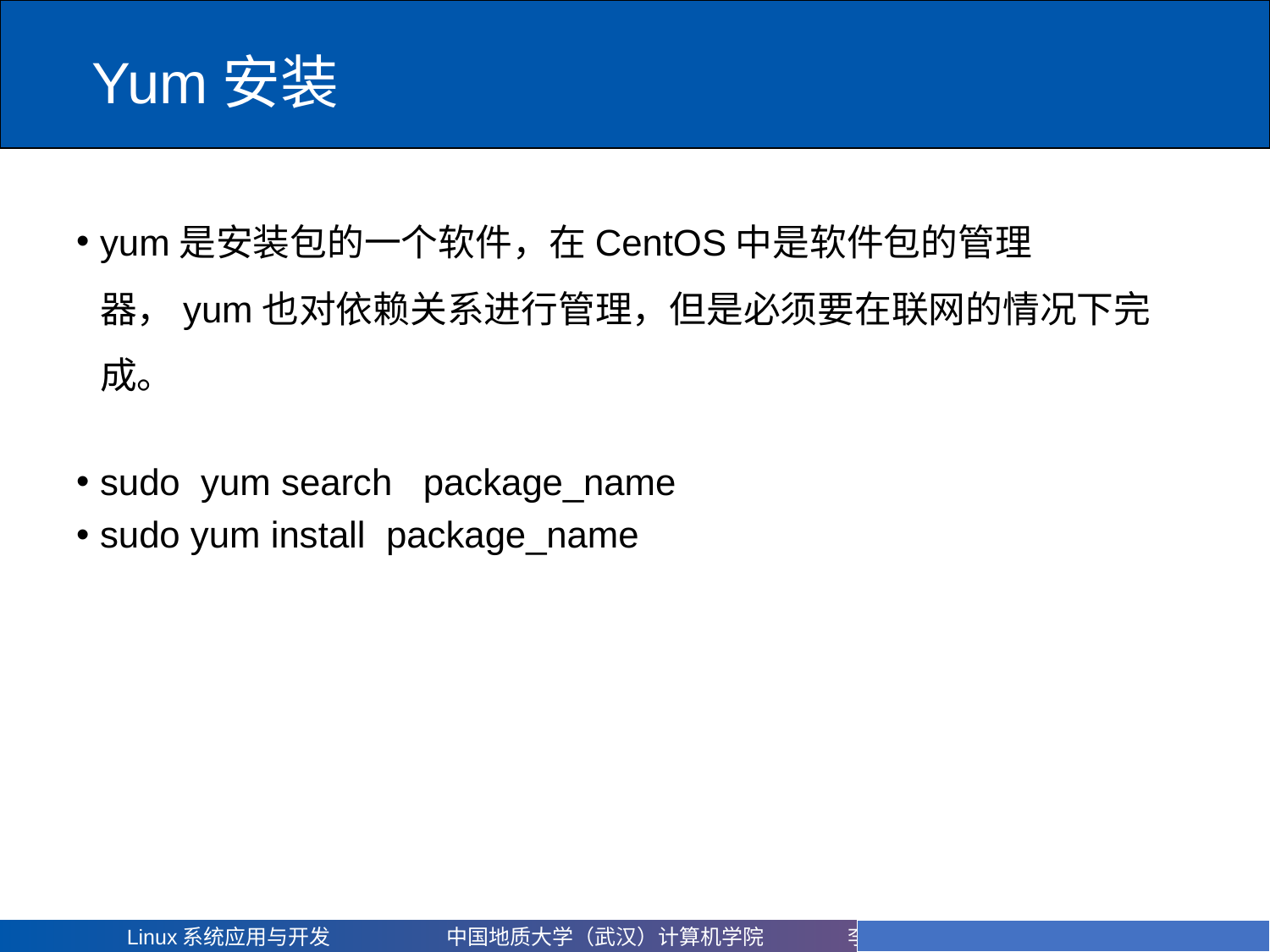

Yum安装
# yum是安装包的一个软件，在CentOS中是软件包的管理器，yum也对依赖关系进行管理，但是必须要在联网的情况下完成。

sudo  yum search   package_name
sudo yum install  package_name